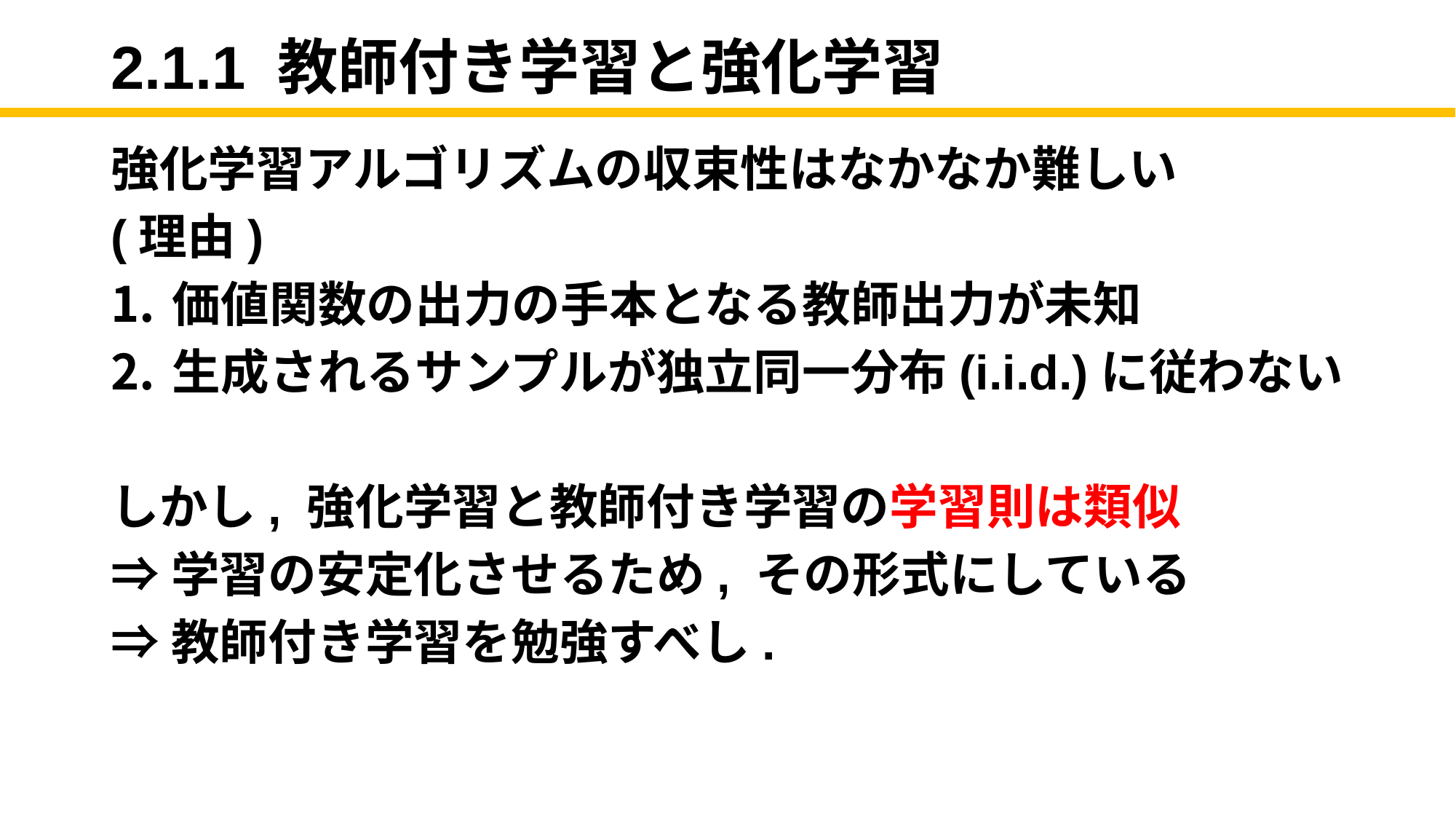

# 2.1.1 教師付き学習と強化学習
強化学習アルゴリズムの収束性はなかなか難しい
(理由)
価値関数の出力の手本となる教師出力が未知
生成されるサンプルが独立同一分布(i.i.d.)に従わない

しかし, 強化学習と教師付き学習の学習則は類似
⇒学習の安定化させるため, その形式にしている
⇒教師付き学習を勉強すべし.